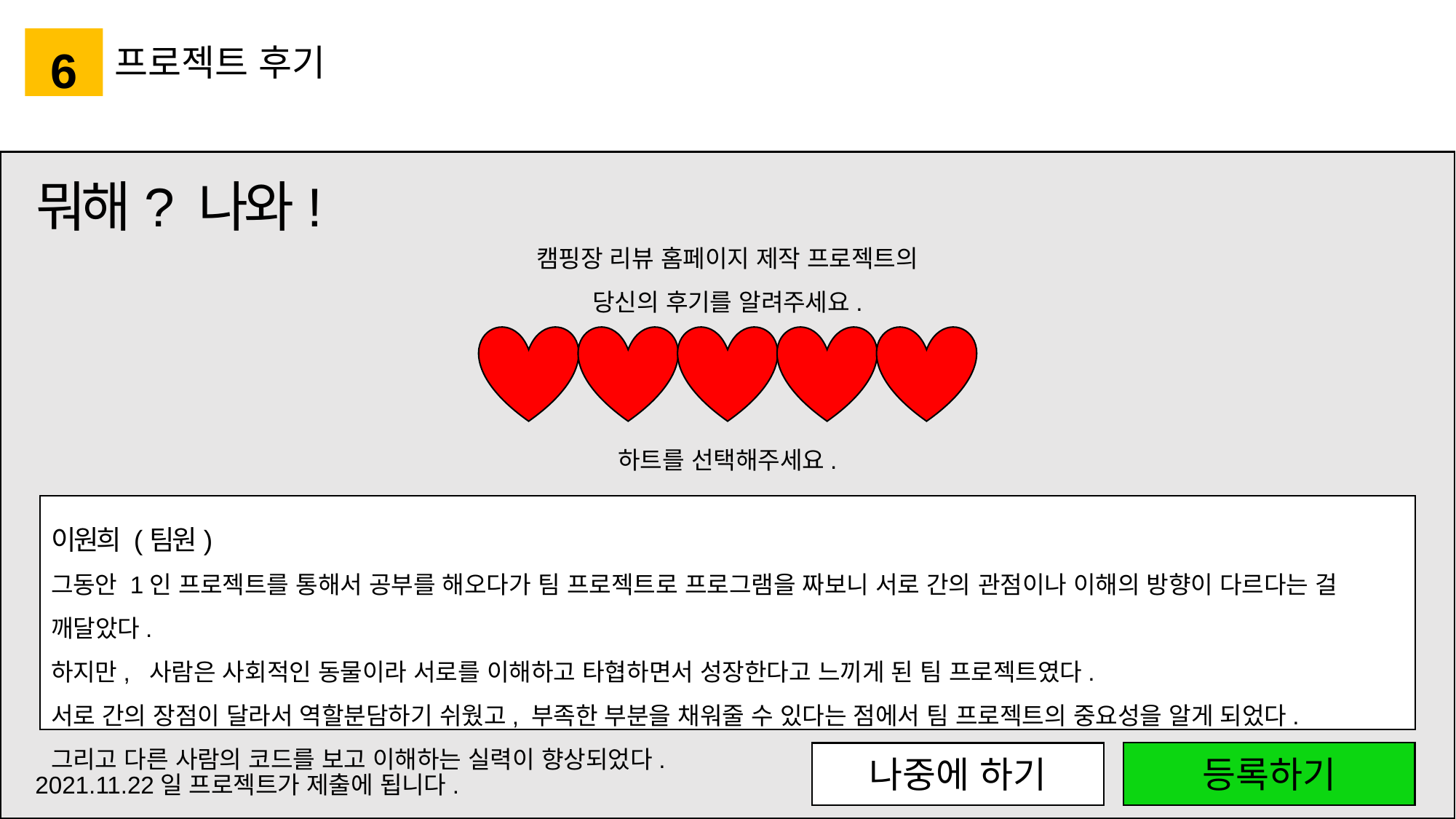

6
프로젝트 후기

뭐해? 나와!
캠핑장 리뷰 홈페이지 제작 프로젝트의
당신의 후기를 알려주세요.

하트를 선택해주세요.

이원희 (팀원)
그동안 1인 프로젝트를 통해서 공부를 해오다가 팀 프로젝트로 프로그램을 짜보니 서로 간의 관점이나 이해의 방향이 다르다는 걸 깨달았다.
하지만,  사람은 사회적인 동물이라 서로를 이해하고 타협하면서 성장한다고 느끼게 된 팀 프로젝트였다.
서로 간의 장점이 달라서 역할분담하기 쉬웠고, 부족한 부분을 채워줄 수 있다는 점에서 팀 프로젝트의 중요성을 알게 되었다.
그리고 다른 사람의 코드를 보고 이해하는 실력이 향상되었다.

등록하기

나중에 하기
2021.11.22일 프로젝트가 제출에 됩니다.